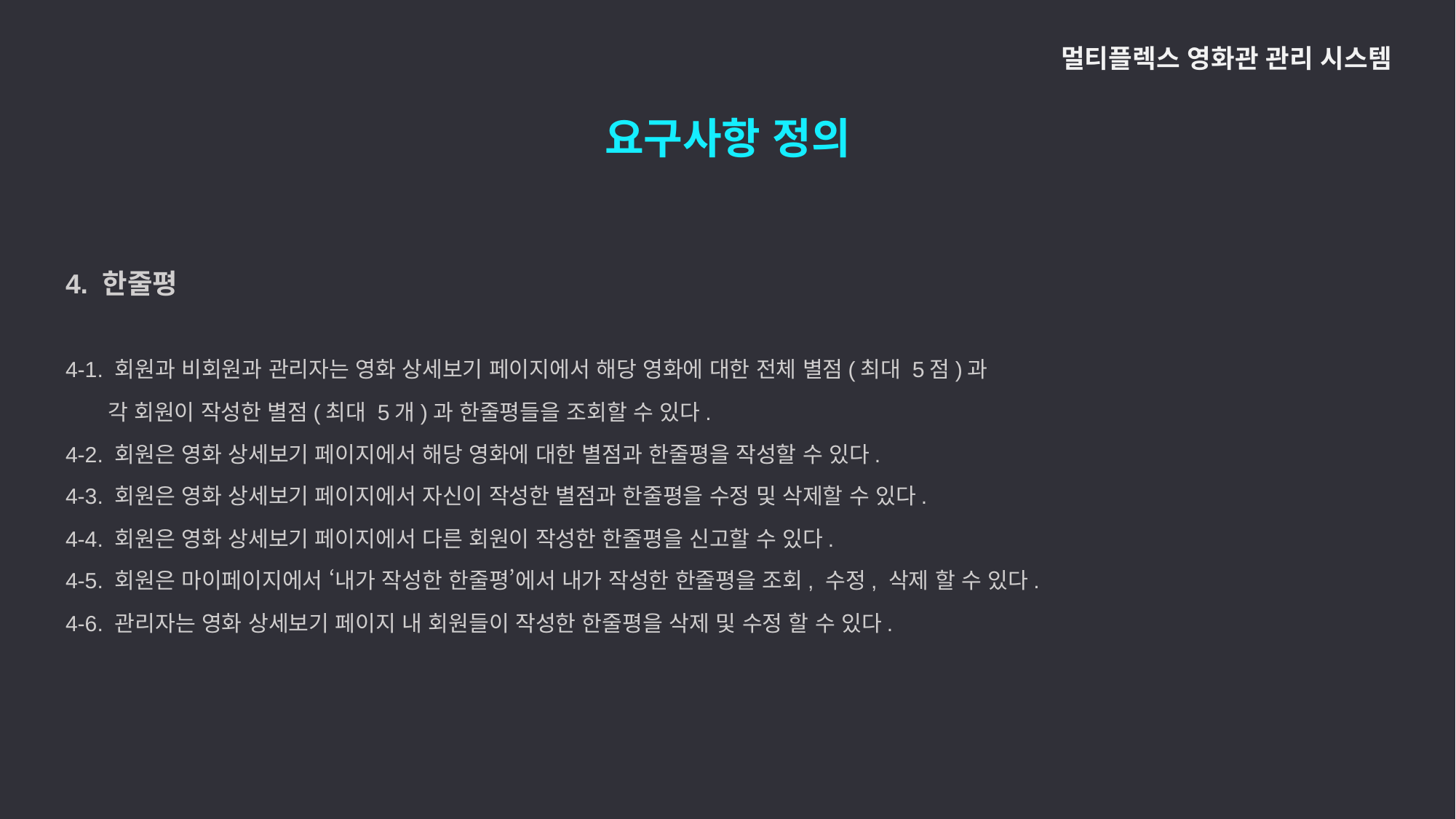

멀티플렉스 영화관 관리 시스템
요구사항 정의
4. 한줄평

4-1. 회원과 비회원과 관리자는 영화 상세보기 페이지에서 해당 영화에 대한 전체 별점(최대 5점)과
      각 회원이 작성한 별점(최대 5개)과 한줄평들을 조회할 수 있다.
4-2. 회원은 영화 상세보기 페이지에서 해당 영화에 대한 별점과 한줄평을 작성할 수 있다.
4-3. 회원은 영화 상세보기 페이지에서 자신이 작성한 별점과 한줄평을 수정 및 삭제할 수 있다.
4-4. 회원은 영화 상세보기 페이지에서 다른 회원이 작성한 한줄평을 신고할 수 있다.
4-5. 회원은 마이페이지에서 ‘내가 작성한 한줄평’에서 내가 작성한 한줄평을 조회, 수정, 삭제 할 수 있다.
4-6. 관리자는 영화 상세보기 페이지 내 회원들이 작성한 한줄평을 삭제 및 수정 할 수 있다.